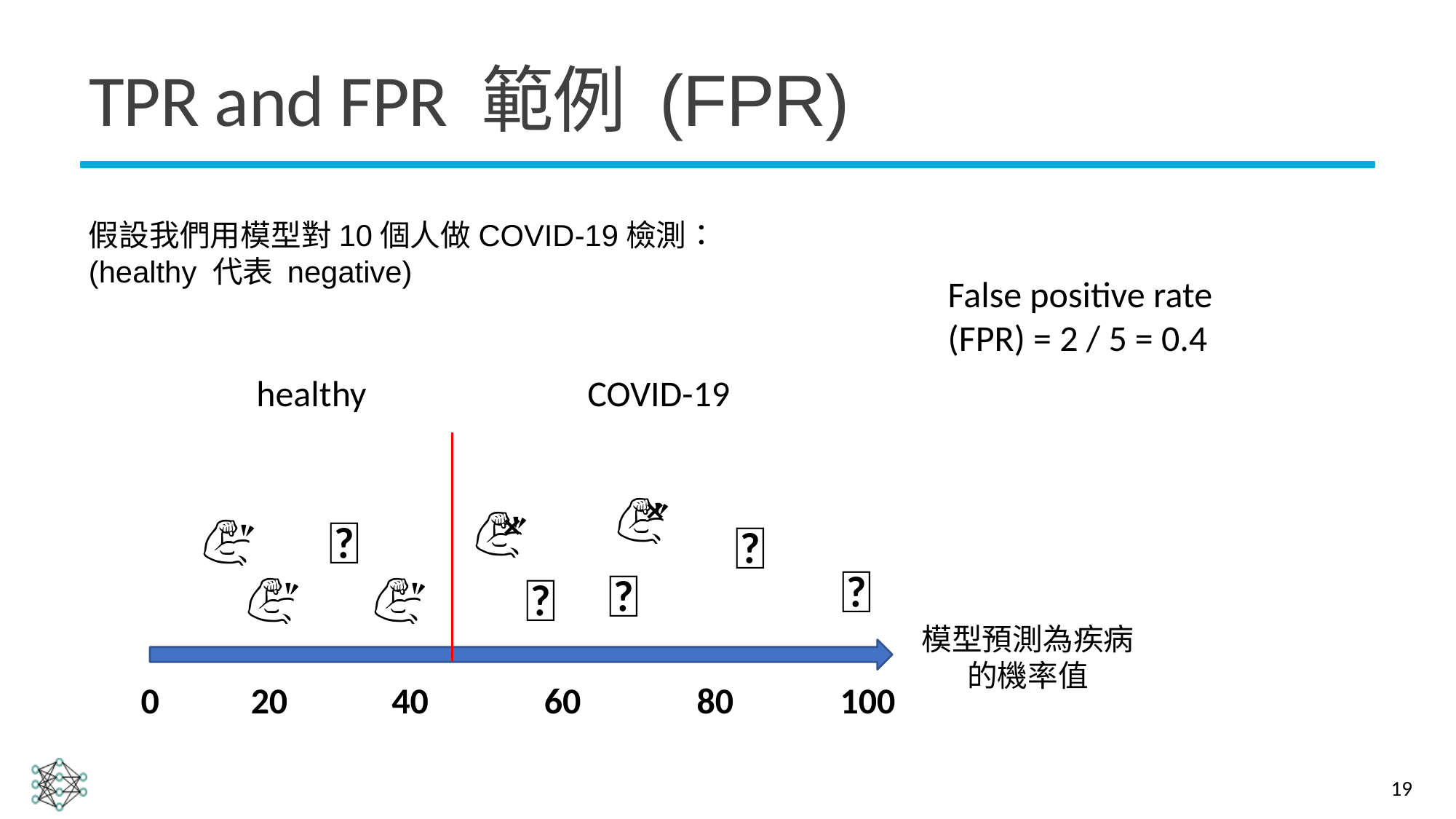

# TPR and FPR 範例 (FPR)
假設我們用模型對10個人做COVID-19檢測：
(healthy 代表 negative)
False positive rate (FPR) = 2 / 5 = 0.4
healthy
COVID-19
💪
❌
💪
🦠
💪
🦠
❌
🦠
🦠
🦠
💪
💪
模型預測為疾病的機率值

0
20
40
60
80
100
19